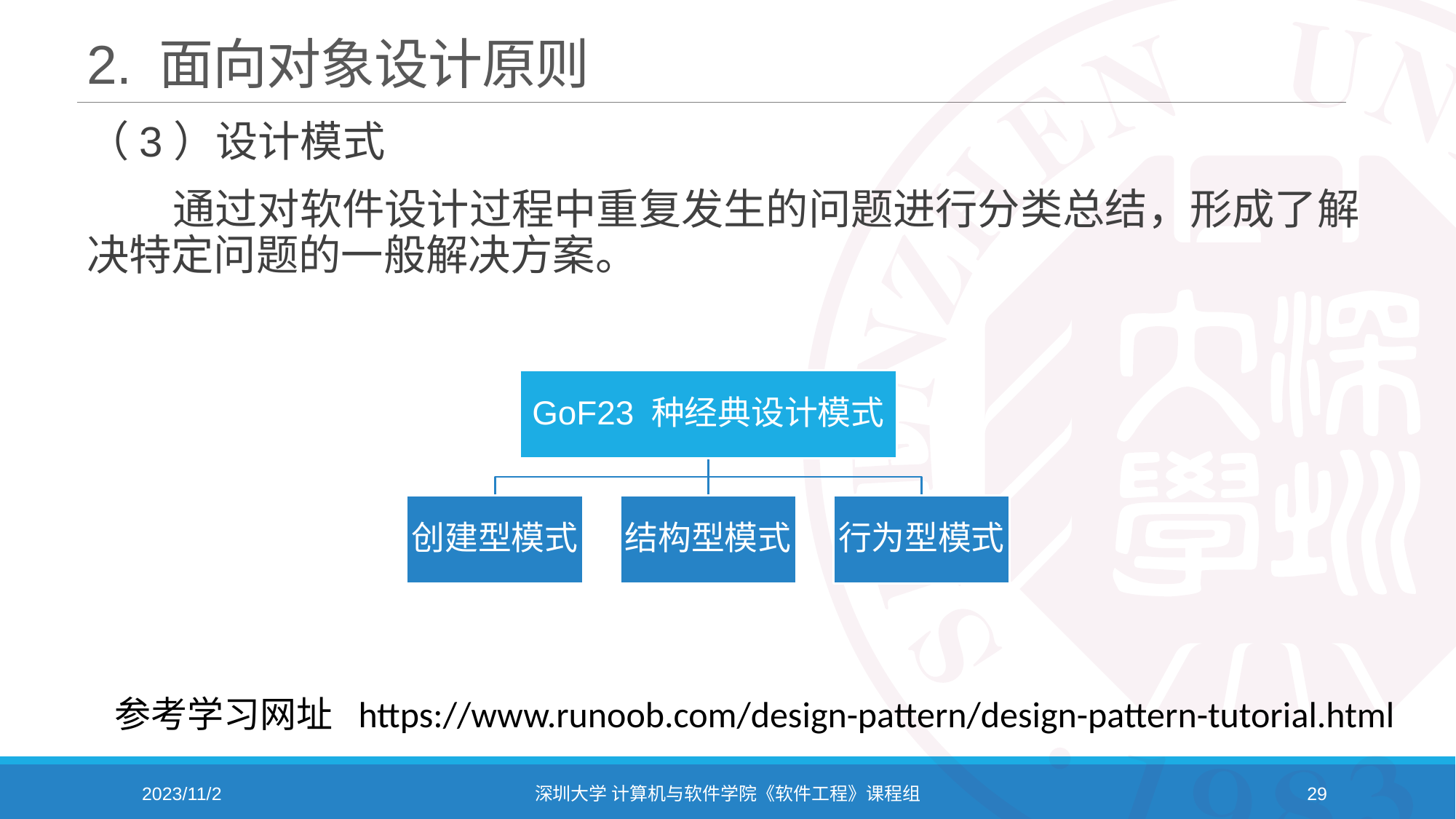

# 2. 面向对象设计原则
（3）设计模式
        通过对软件设计过程中重复发生的问题进行分类总结，形成了解决特定问题的一般解决方案。
GoF23 种经典设计模式
创建型模式
结构型模式
行为型模式
参考学习网址  https://www.runoob.com/design-pattern/design-pattern-tutorial.html
2023/11/2
深圳大学 计算机与软件学院《软件工程》课程组
29